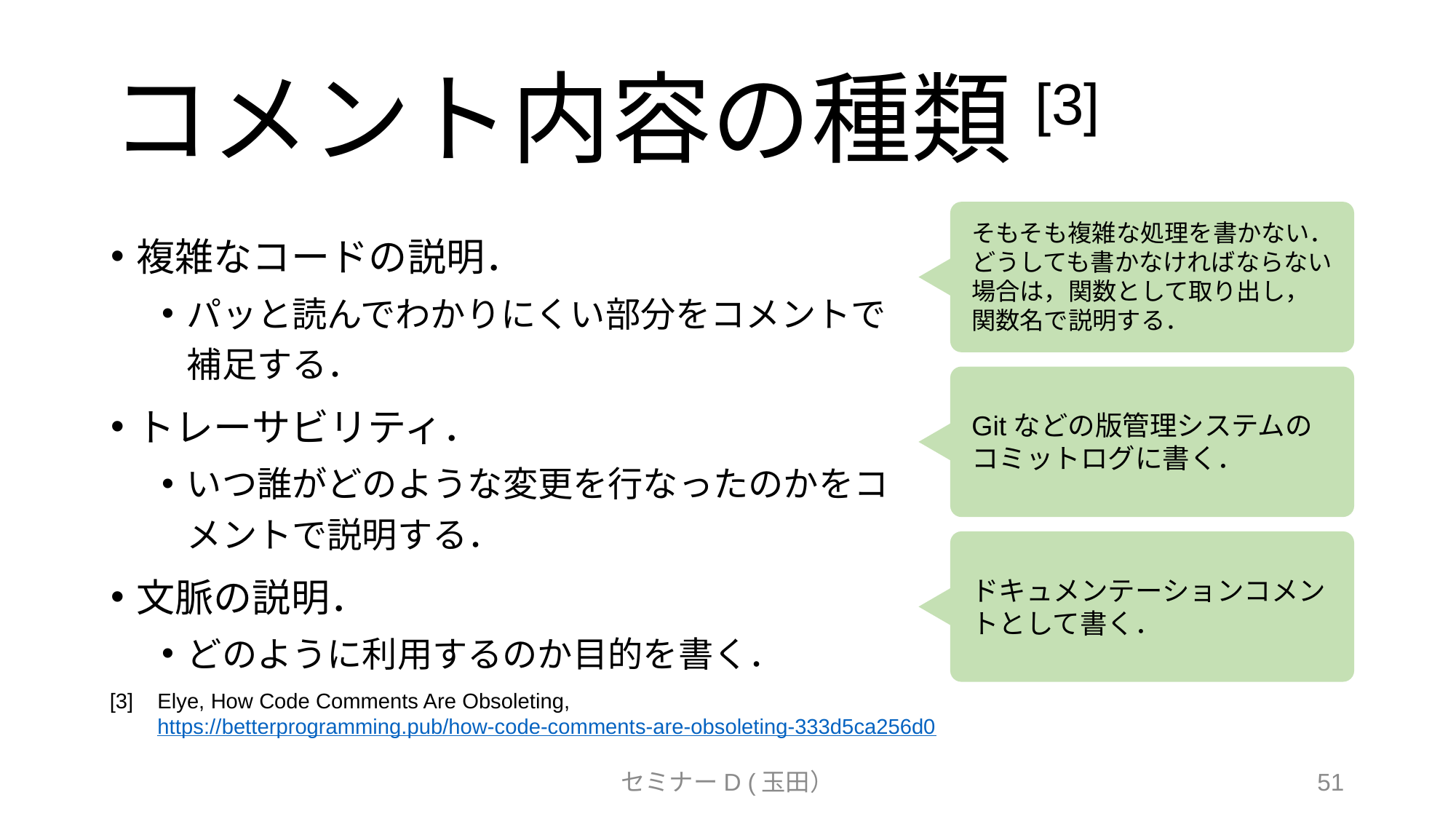

# コメント内容の種類[3]

そもそも複雑な処理を書かない．どうしても書かなければならない場合は，関数として取り出し，関数名で説明する．

複雑なコードの説明．
パッと読んでわかりにくい部分をコメントで補足する．
トレーサビリティ．
いつ誰がどのような変更を行なったのかをコメントで説明する．
文脈の説明．
どのように利用するのか目的を書く．

Gitなどの版管理システムのコミットログに書く．

ドキュメンテーションコメントとして書く．
[3]	Elye, How Code Comments Are Obsoleting, https://betterprogramming.pub/how-code-comments-are-obsoleting-333d5ca256d0
セミナーD (玉田）
51